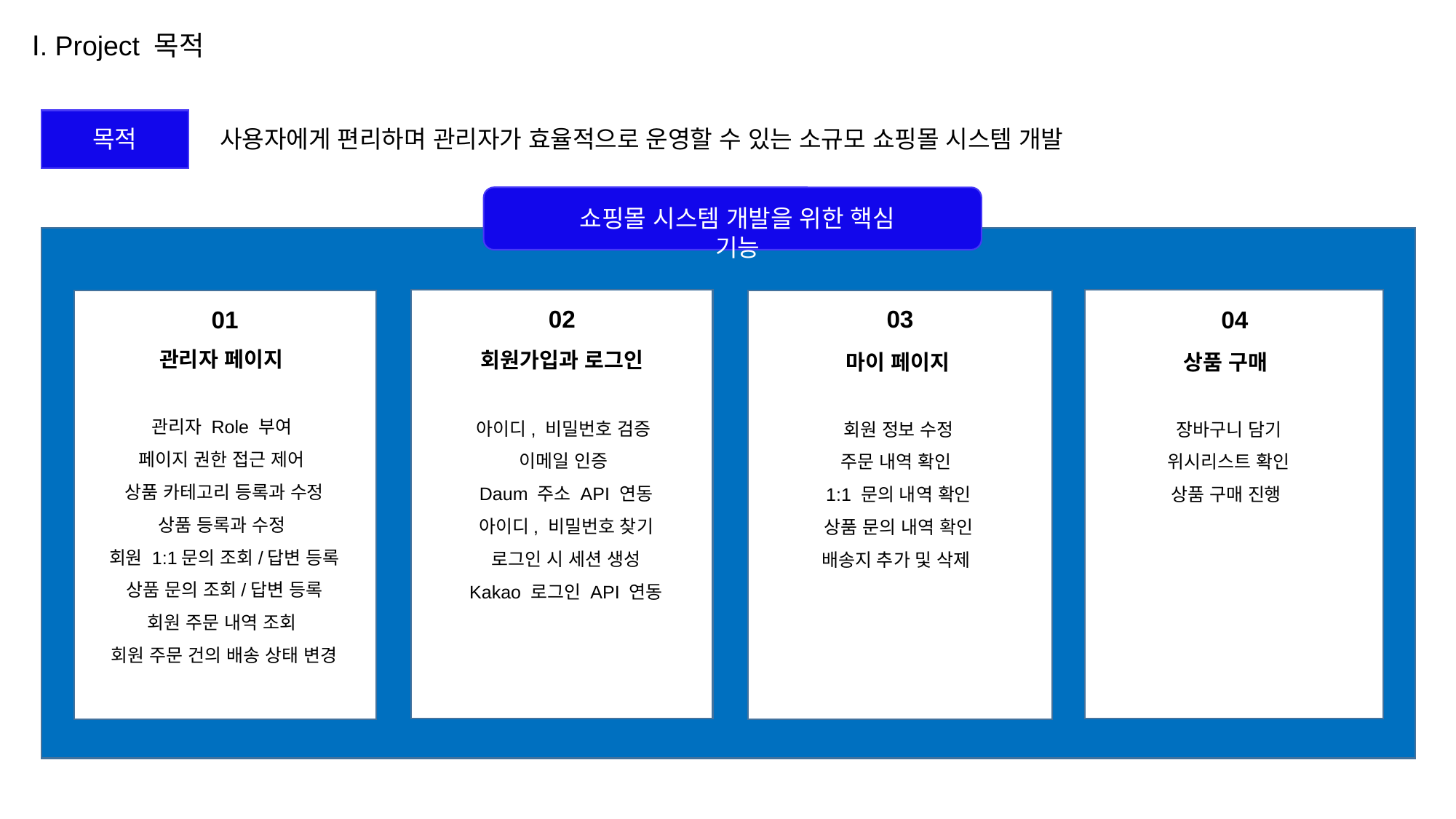

Ⅰ. Project 목적

목적
사용자에게 편리하며 관리자가 효율적으로 운영할 수 있는 소규모 쇼핑몰 시스템 개발

쇼핑몰 시스템 개발을 위한 핵심 기능

03
02
01
04

관리자 페이지
회원가입과 로그인
마이 페이지
상품 구매
관리자 Role 부여
페이지 권한 접근 제어
상품 카테고리 등록과 수정
상품 등록과 수정
회원 1:1문의 조회/답변 등록
상품 문의 조회/답변 등록
회원 주문 내역 조회
회원 주문 건의 배송 상태 변경
아이디, 비밀번호 검증
이메일 인증
Daum 주소 API 연동
아이디, 비밀번호 찾기
로그인 시 세션 생성
Kakao 로그인 API 연동
장바구니 담기
위시리스트 확인
상품 구매 진행
회원 정보 수정
주문 내역 확인
1:1 문의 내역 확인
상품 문의 내역 확인
배송지 추가 및 삭제